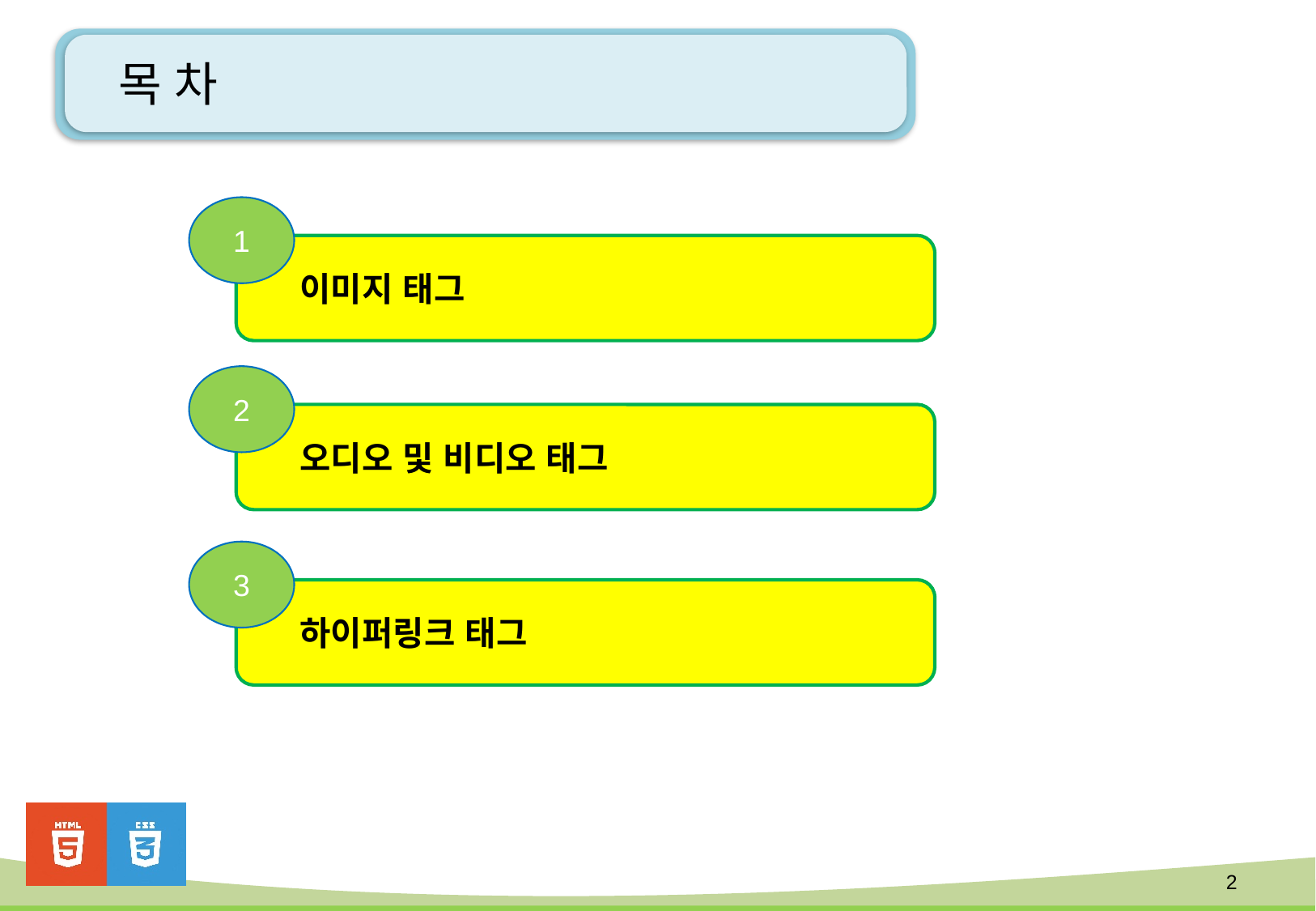

# 목 차
1
     이미지 태그
2
     오디오 및 비디오 태그
3
     하이퍼링크 태그
2